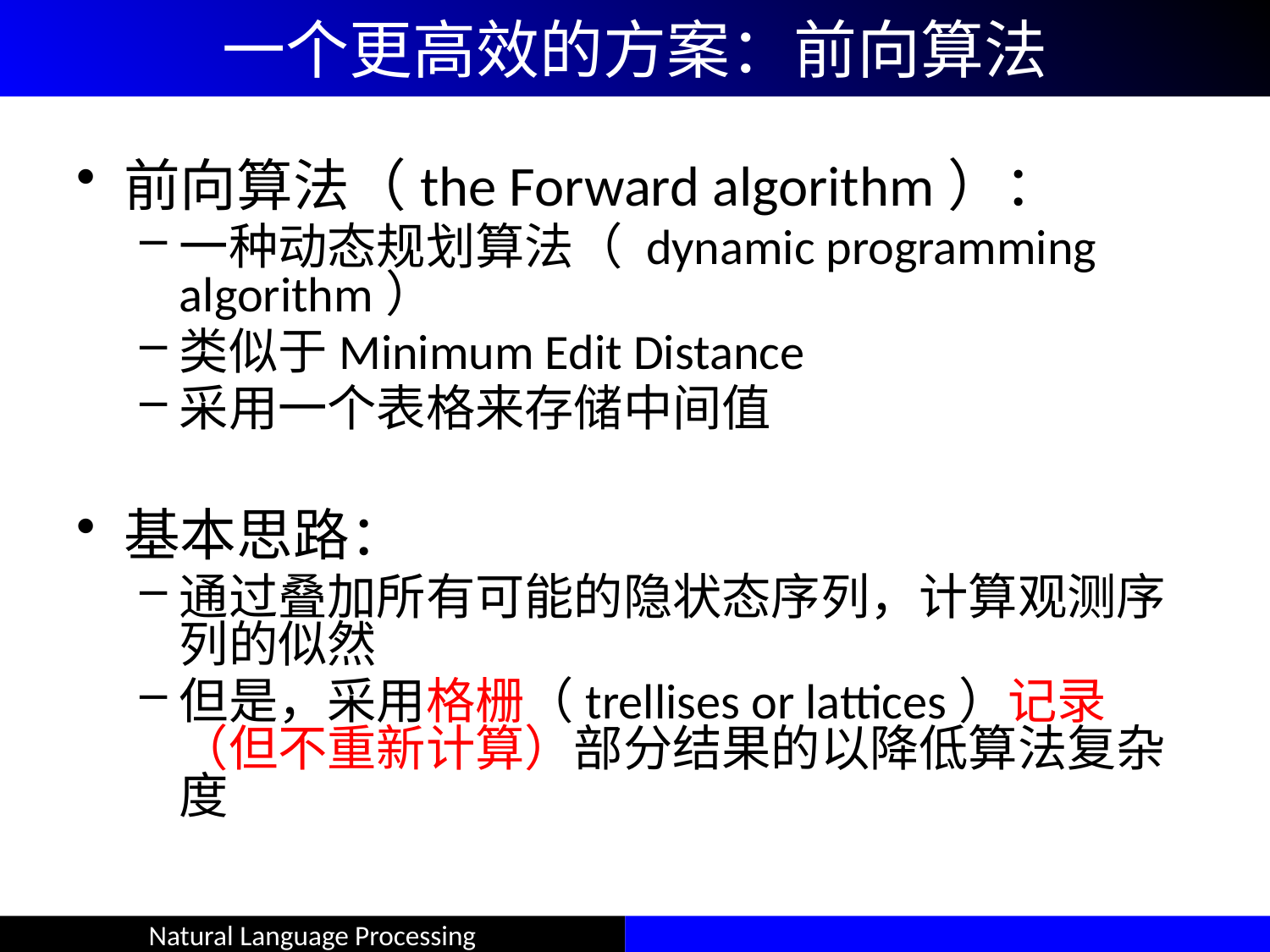

# 一个更高效的方案：前向算法
前向算法（the Forward algorithm）：
一种动态规划算法（ dynamic programming algorithm）
类似于Minimum Edit Distance
采用一个表格来存储中间值

基本思路：
通过叠加所有可能的隐状态序列，计算观测序列的似然
但是，采用格栅（trellises or lattices）记录（但不重新计算）部分结果的以降低算法复杂度